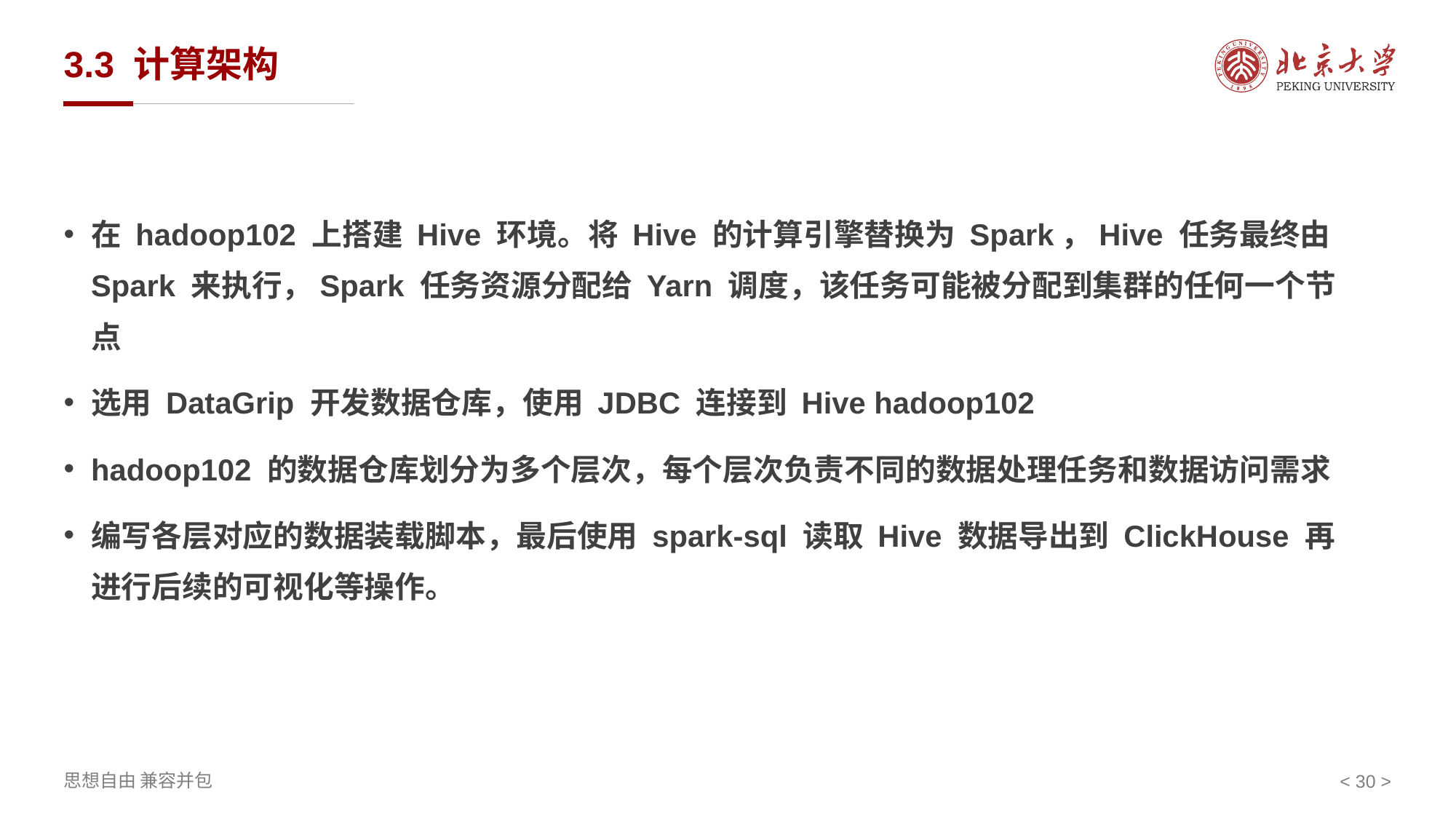

# 3.3 计算架构
在 hadoop102 上搭建 Hive 环境。将 Hive 的计算引擎替换为 Spark，Hive 任务最终由 Spark 来执行，Spark 任务资源分配给 Yarn 调度，该任务可能被分配到集群的任何一个节点
选用 DataGrip 开发数据仓库，使用 JDBC 连接到 Hive hadoop102
hadoop102 的数据仓库划分为多个层次，每个层次负责不同的数据处理任务和数据访问需求
编写各层对应的数据装载脚本，最后使用 spark-sql 读取 Hive 数据导出到 ClickHouse 再进行后续的可视化等操作。
< 30 >